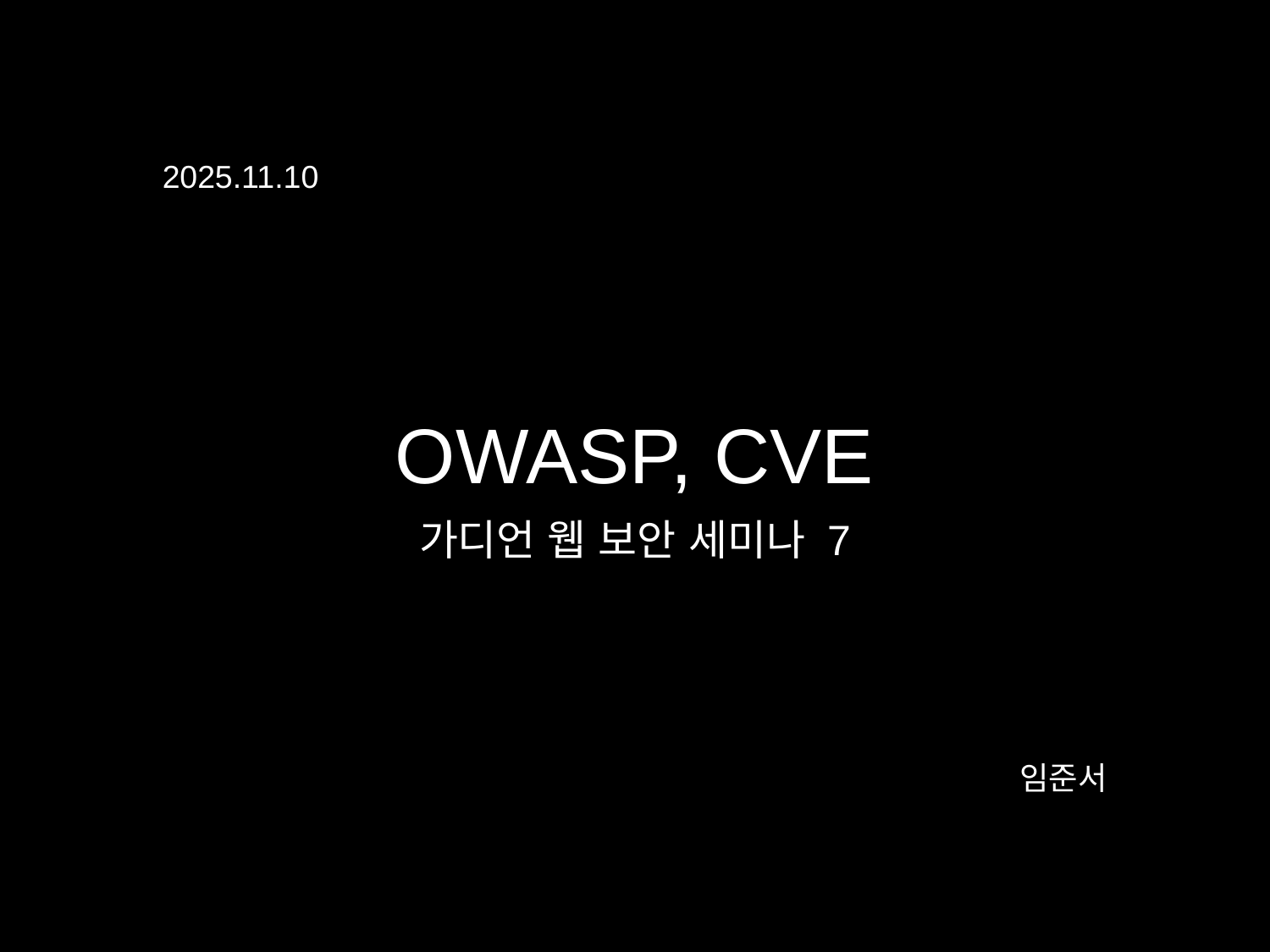

2025.11.10
OWASP, CVE
가디언 웹 보안 세미나 7
임준서